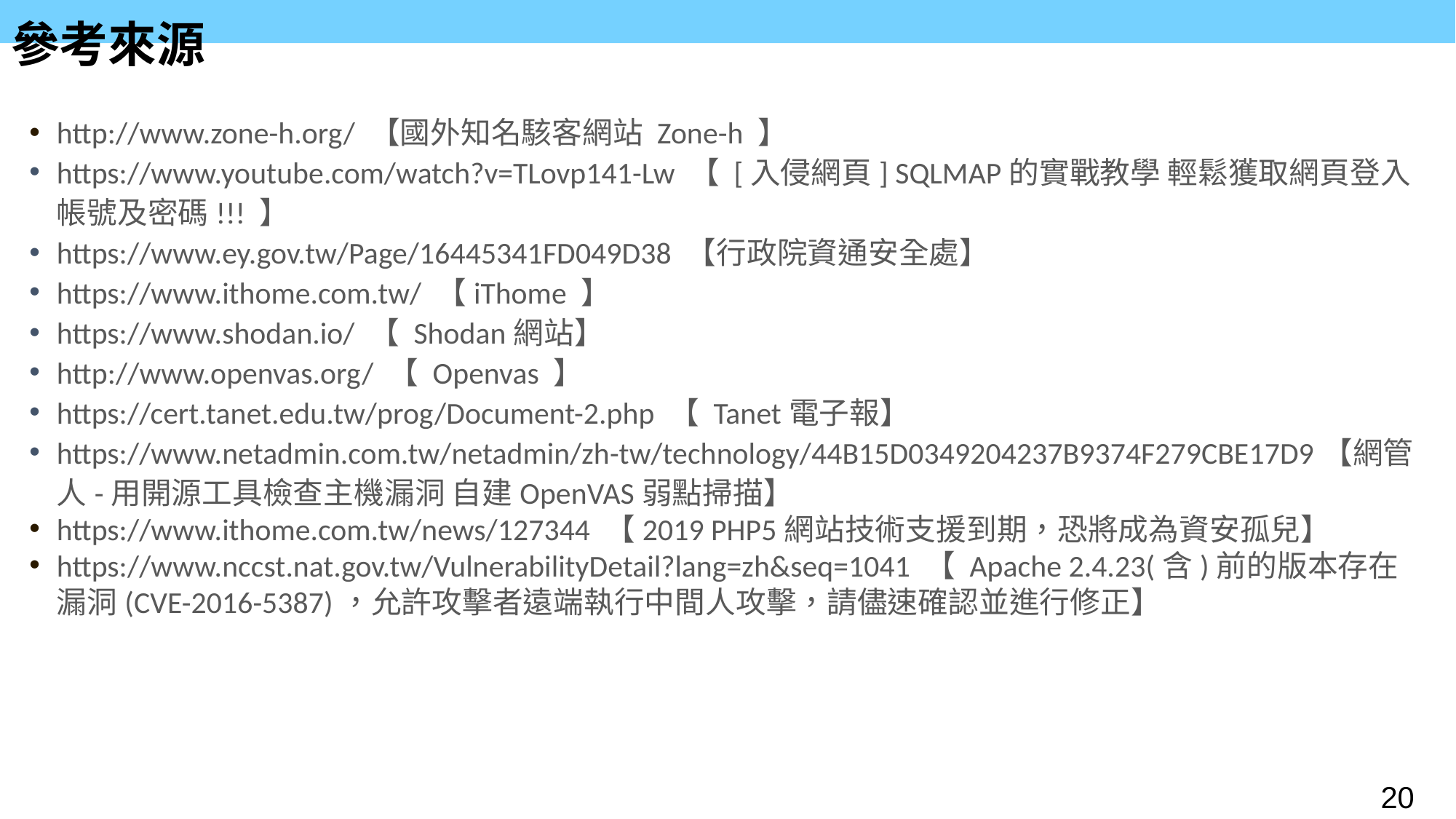

# 參考來源

http://www.zone-h.org/ 【國外知名駭客網站 Zone-h 】
https://www.youtube.com/watch?v=TLovp141-Lw 【 [入侵網頁] SQLMAP的實戰教學 輕鬆獲取網頁登入帳號及密碼!!! 】
https://www.ey.gov.tw/Page/16445341FD049D38 【行政院資通安全處】
https://www.ithome.com.tw/ 【iThome 】
https://www.shodan.io/ 【 Shodan網站】
http://www.openvas.org/ 【 Openvas 】
https://cert.tanet.edu.tw/prog/Document-2.php 【 Tanet電子報】
https://www.netadmin.com.tw/netadmin/zh-tw/technology/44B15D0349204237B9374F279CBE17D9【網管人-用開源工具檢查主機漏洞 自建OpenVAS弱點掃描】
https://www.ithome.com.tw/news/127344 【2019 PHP5網站技術支援到期，恐將成為資安孤兒】
https://www.nccst.nat.gov.tw/VulnerabilityDetail?lang=zh&seq=1041 【 Apache 2.4.23(含)前的版本存在漏洞(CVE-2016-5387)，允許攻擊者遠端執行中間人攻擊，請儘速確認並進行修正】

20